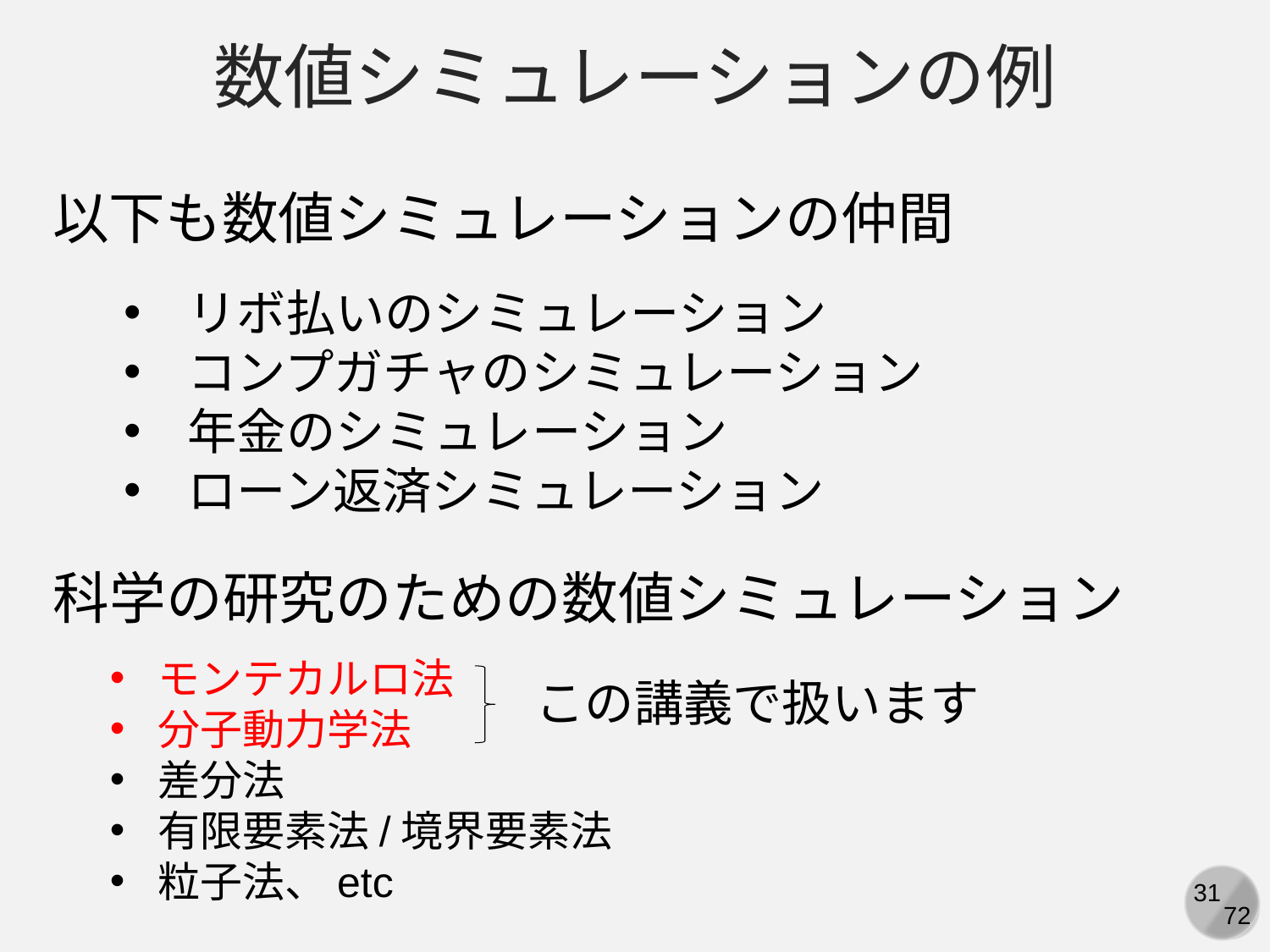

数値シミュレーションの例
以下も数値シミュレーションの仲間
リボ払いのシミュレーション
コンプガチャのシミュレーション
年金のシミュレーション
ローン返済シミュレーション
科学の研究のための数値シミュレーション
モンテカルロ法
分子動力学法
差分法
有限要素法/境界要素法
粒子法、etc

この講義で扱います